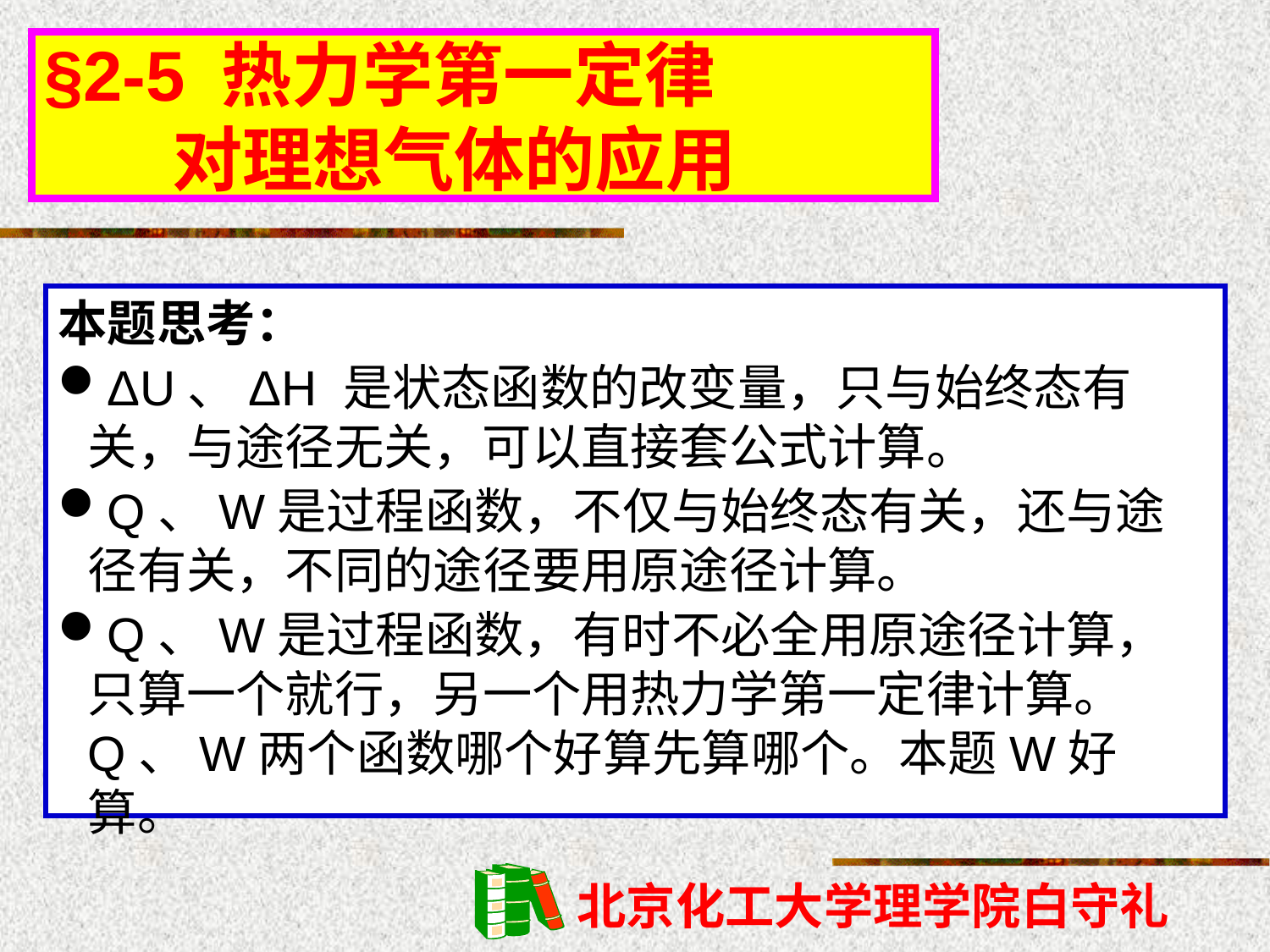

§2-5 热力学第一定律
     对理想气体的应用
本题思考：
ΔU、ΔH 是状态函数的改变量，只与始终态有关，与途径无关，可以直接套公式计算。
Q、W是过程函数，不仅与始终态有关，还与途径有关，不同的途径要用原途径计算。
Q、W是过程函数，有时不必全用原途径计算，只算一个就行，另一个用热力学第一定律计算。 Q、W两个函数哪个好算先算哪个。本题W好算。